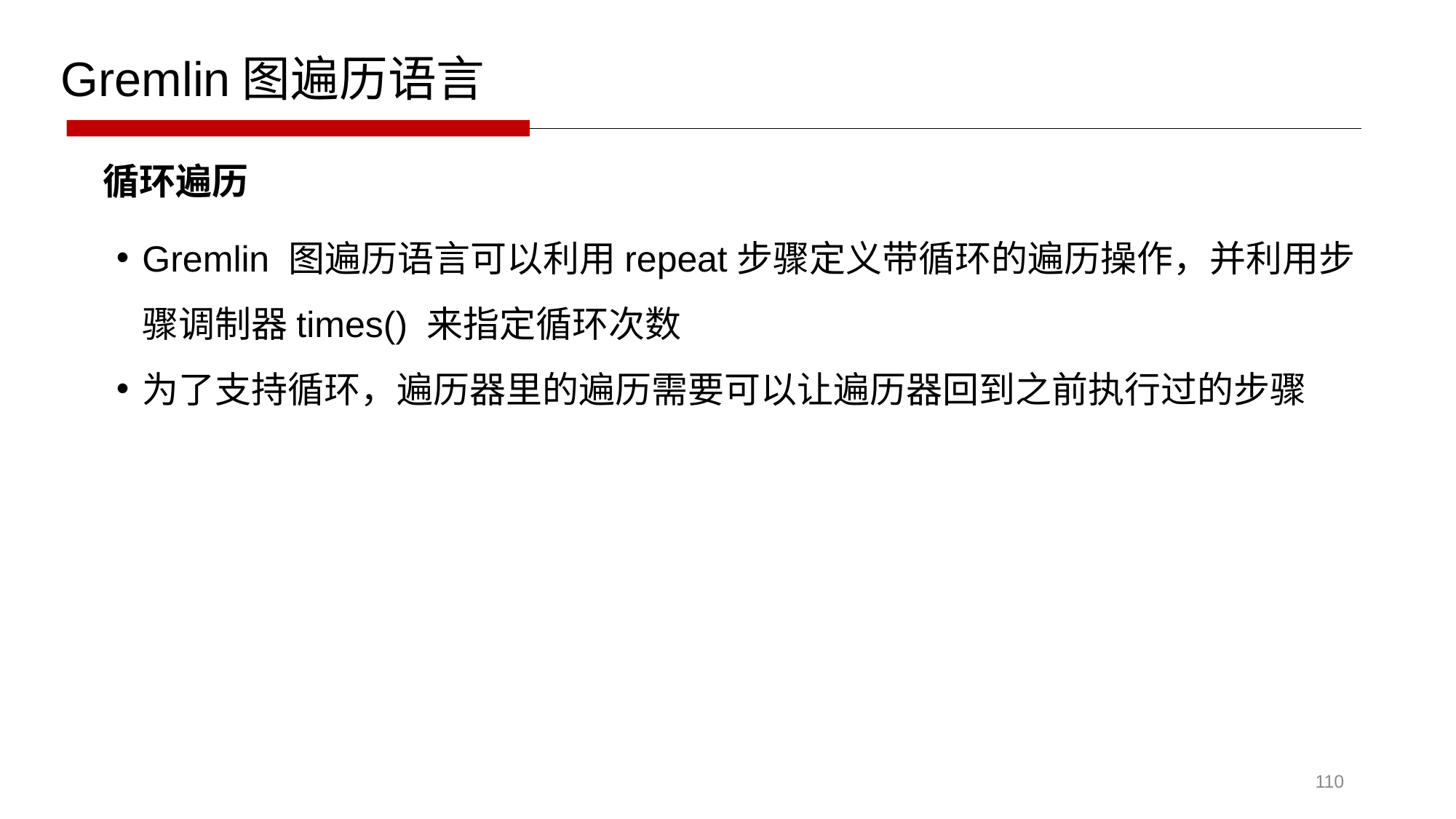

Gremlin图遍历语言

循环遍历
Gremlin 图遍历语言可以利用repeat步骤定义带循环的遍历操作，并利用步骤调制器times() 来指定循环次数
为了支持循环，遍历器里的遍历需要可以让遍历器回到之前执行过的步骤
110